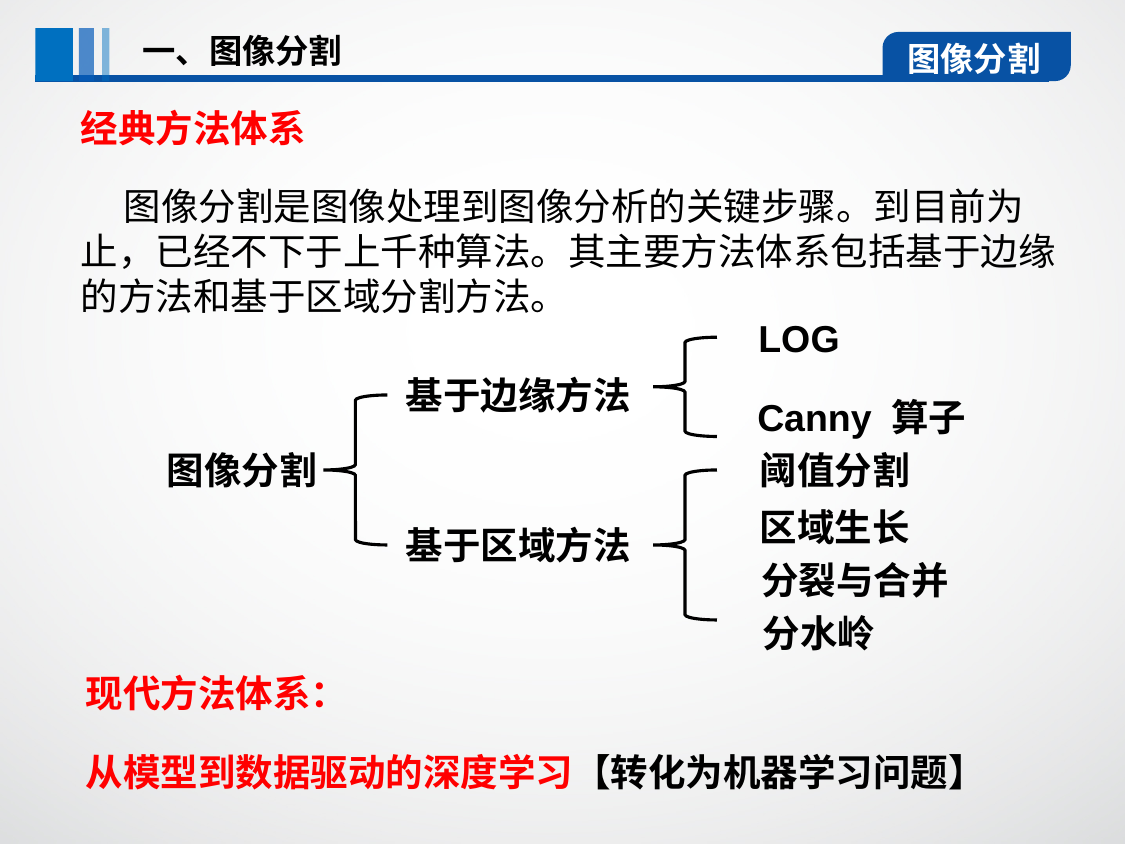

一、图像分割
图像分割
经典方法体系
    图像分割是图像处理到图像分析的关键步骤。到目前为止，已经不下于上千种算法。其主要方法体系包括基于边缘的方法和基于区域分割方法。

LOG

基于边缘方法
Canny 算子

图像分割
阈值分割

区域生长
基于区域方法
分裂与合并
分水岭
现代方法体系：
从模型到数据驱动的深度学习【转化为机器学习问题】